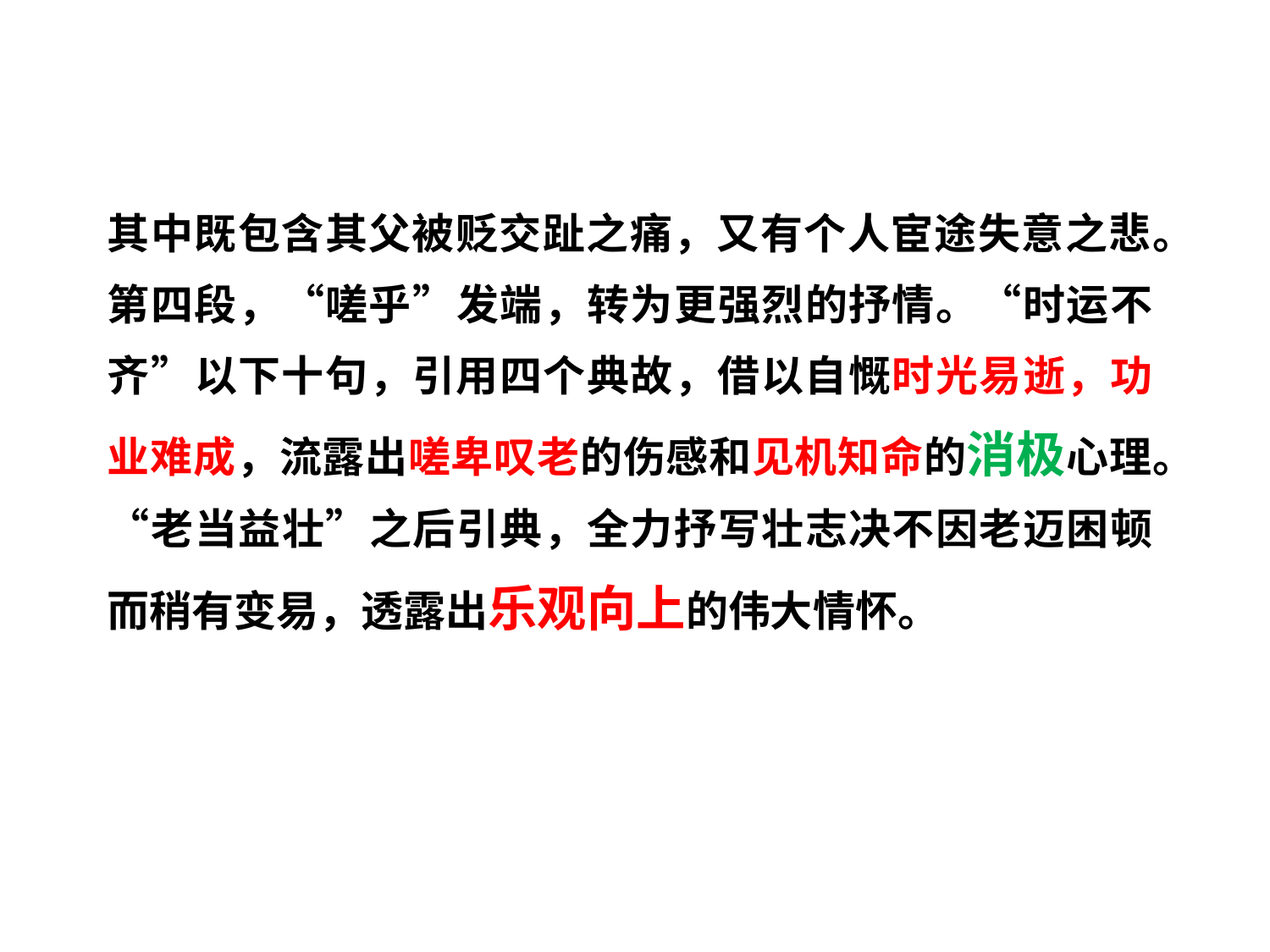

其中既包含其父被贬交趾之痛，又有个人宦途失意之悲。第四段，“嗟乎”发端，转为更强烈的抒情。“时运不齐”以下十句，引用四个典故，借以自慨时光易逝，功业难成，流露出嗟卑叹老的伤感和见机知命的消极心理。“老当益壮”之后引典，全力抒写壮志决不因老迈困顿而稍有变易，透露出乐观向上的伟大情怀。